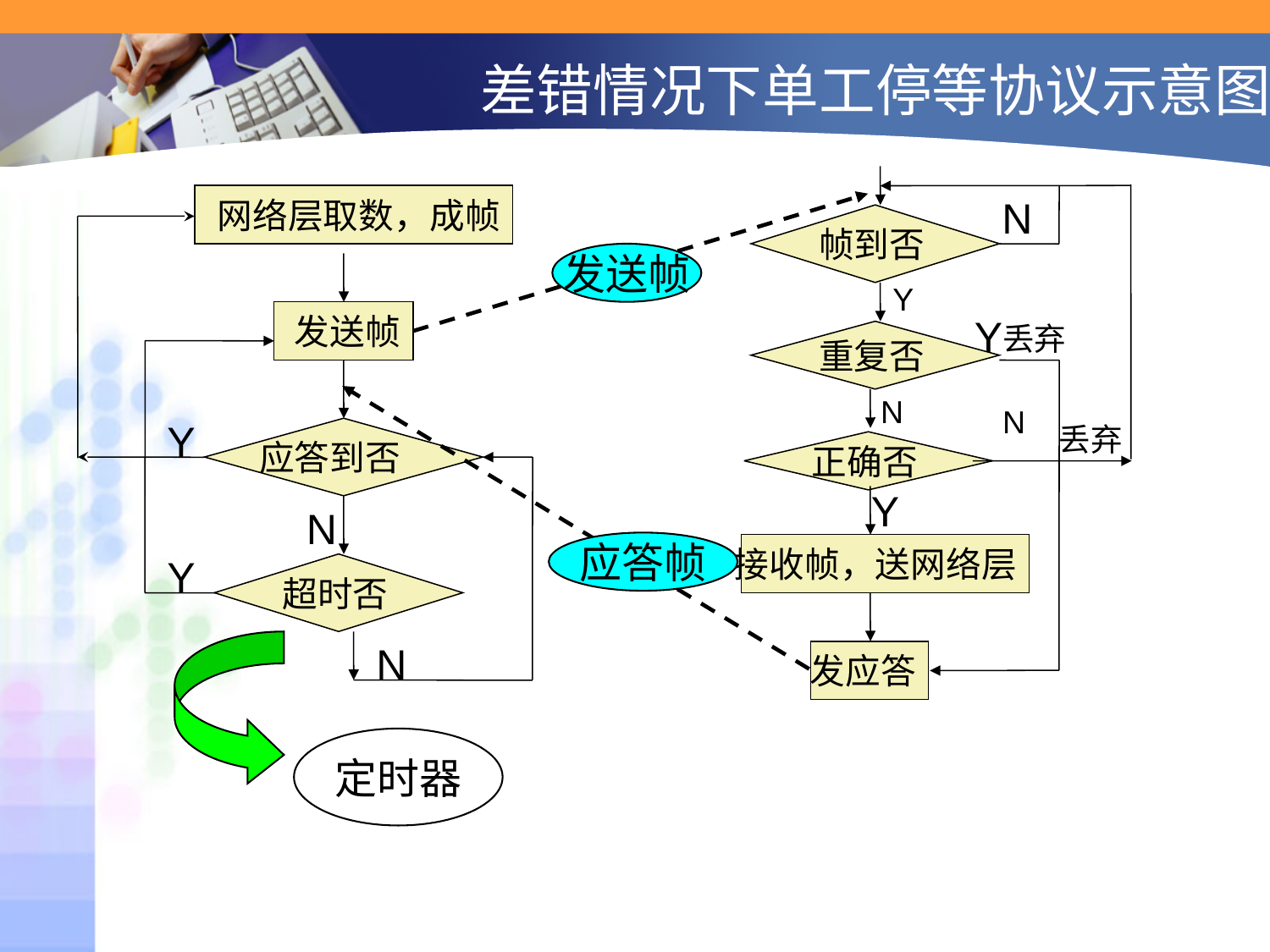

差错情况下单工停等协议示意图

 网络层取数，成帧

N

帧到否
发送帧

Y

发送帧
Y
丢弃
重复否

N

N
Y
丢弃
应答到否
正确否

Y

N

应答帧
接收帧，送网络层
Y
超时否

N

发应答

定时器